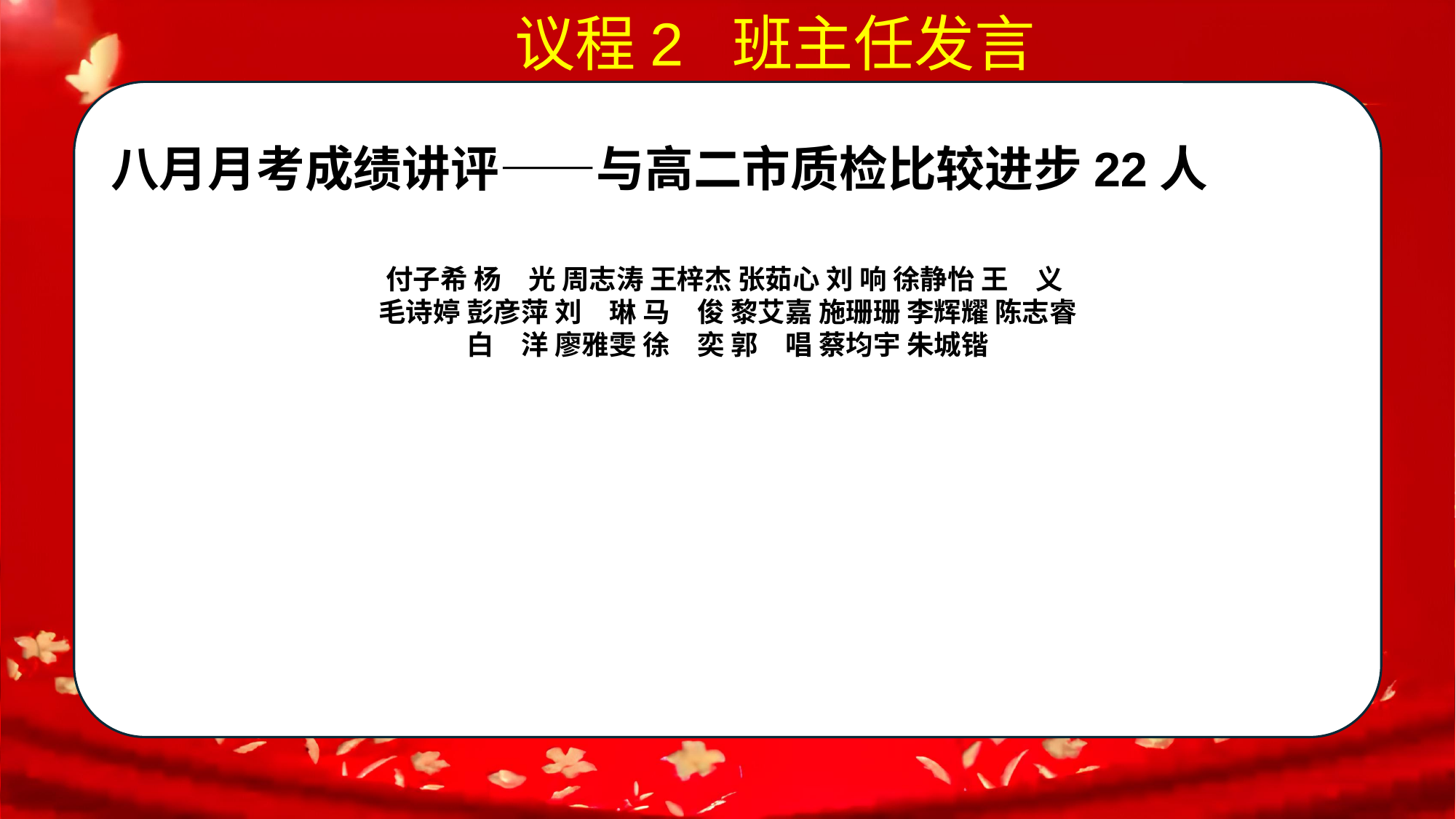

议程2  班主任发言

八月月考成绩讲评——与高二市质检比较进步22人

付子希 杨　光 周志涛 王梓杰 张茹心 刘 响 徐静怡 王　义
毛诗婷 彭彦萍 刘　琳 马　俊 黎艾嘉 施珊珊 李辉耀 陈志睿
白　洋 廖雅雯 徐　奕 郭　唱 蔡均宇 朱城锴